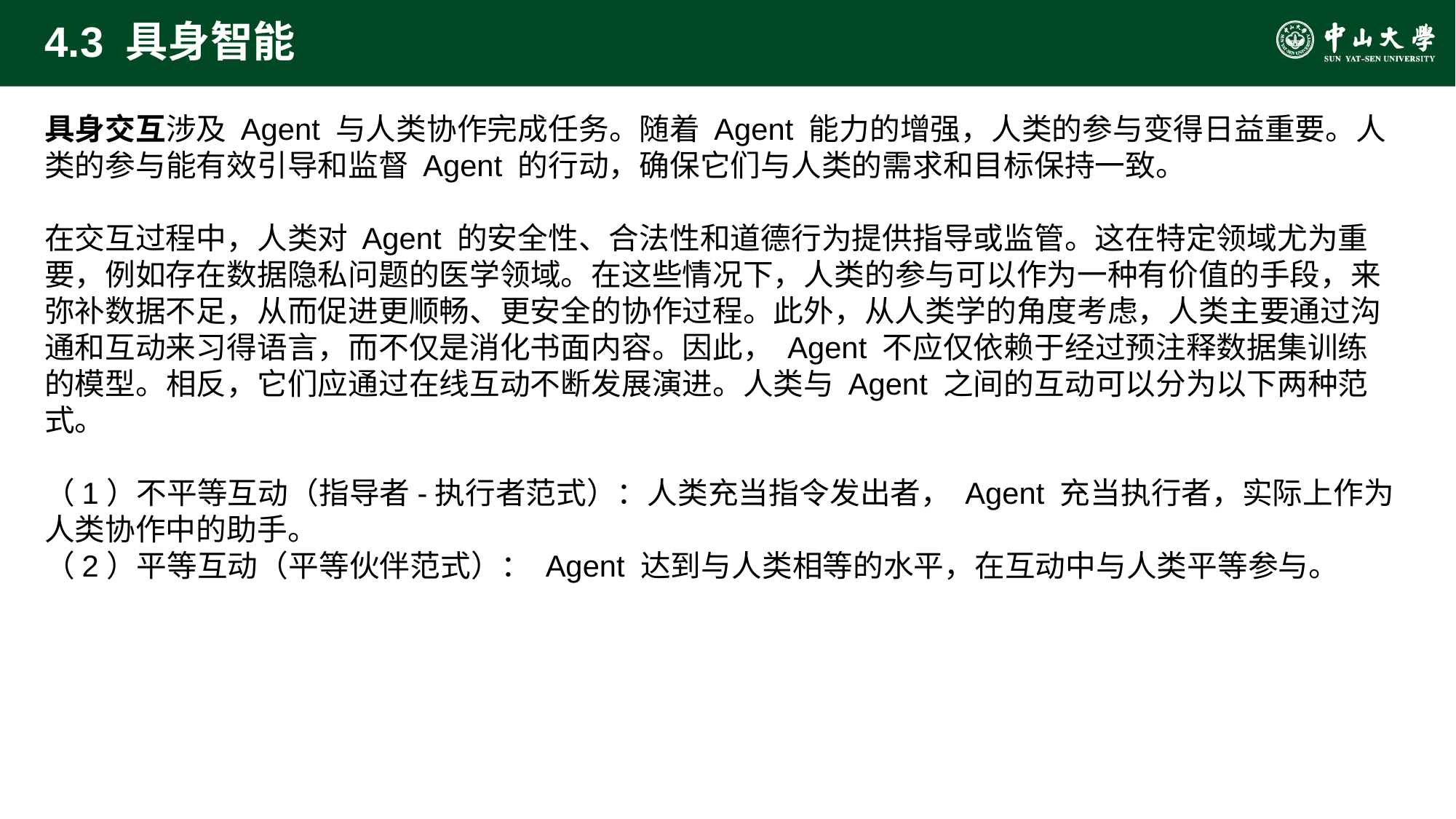

# 4.3 具身智能
具身交互涉及 Agent 与人类协作完成任务。随着 Agent 能力的增强，人类的参与变得日益重要。人类的参与能有效引导和监督 Agent 的行动，确保它们与人类的需求和目标保持一致。

在交互过程中，人类对 Agent 的安全性、合法性和道德行为提供指导或监管。这在特定领域尤为重要，例如存在数据隐私问题的医学领域。在这些情况下，人类的参与可以作为一种有价值的手段，来弥补数据不足，从而促进更顺畅、更安全的协作过程。此外，从人类学的角度考虑，人类主要通过沟通和互动来习得语言，而不仅是消化书面内容。因此， Agent 不应仅依赖于经过预注释数据集训练的模型。相反，它们应通过在线互动不断发展演进。人类与 Agent 之间的互动可以分为以下两种范式。

（1）不平等互动（指导者-执行者范式）：人类充当指令发出者， Agent 充当执行者，实际上作为人类协作中的助手。
（2）平等互动（平等伙伴范式）： Agent 达到与人类相等的水平，在互动中与人类平等参与。